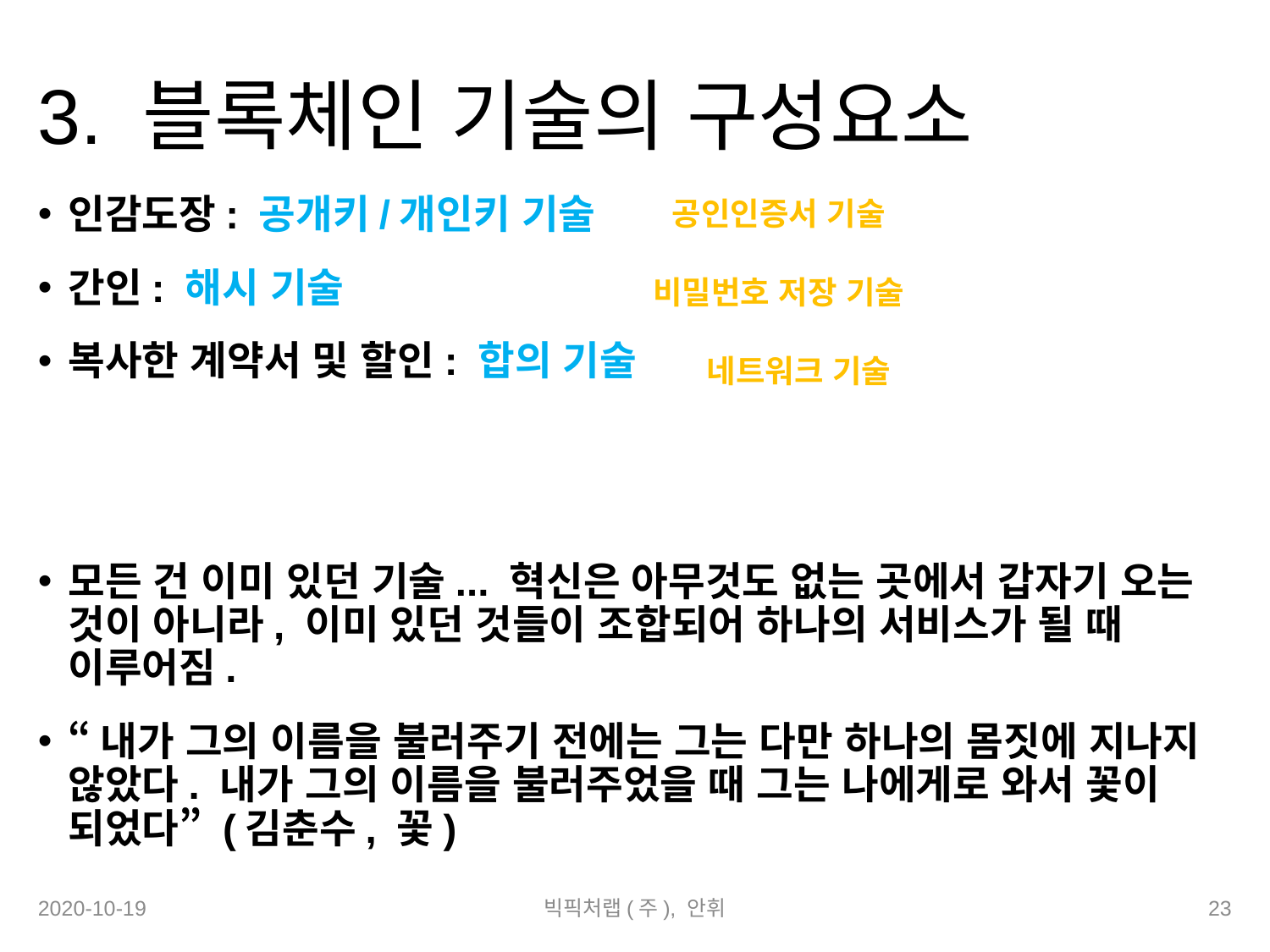

# 3. 블록체인 기술의 구성요소
인감도장: 공개키/개인키 기술
간인: 해시 기술
복사한 계약서 및 할인: 합의 기술

모든 건 이미 있던 기술... 혁신은 아무것도 없는 곳에서 갑자기 오는 것이 아니라, 이미 있던 것들이 조합되어 하나의 서비스가 될 때 이루어짐.
“내가 그의 이름을 불러주기 전에는 그는 다만 하나의 몸짓에 지나지 않았다. 내가 그의 이름을 불러주었을 때 그는 나에게로 와서 꽃이 되었다” (김춘수, 꽃)
공인인증서 기술
비밀번호 저장 기술
네트워크 기술
23
2020-10-19
빅픽처랩(주), 안휘